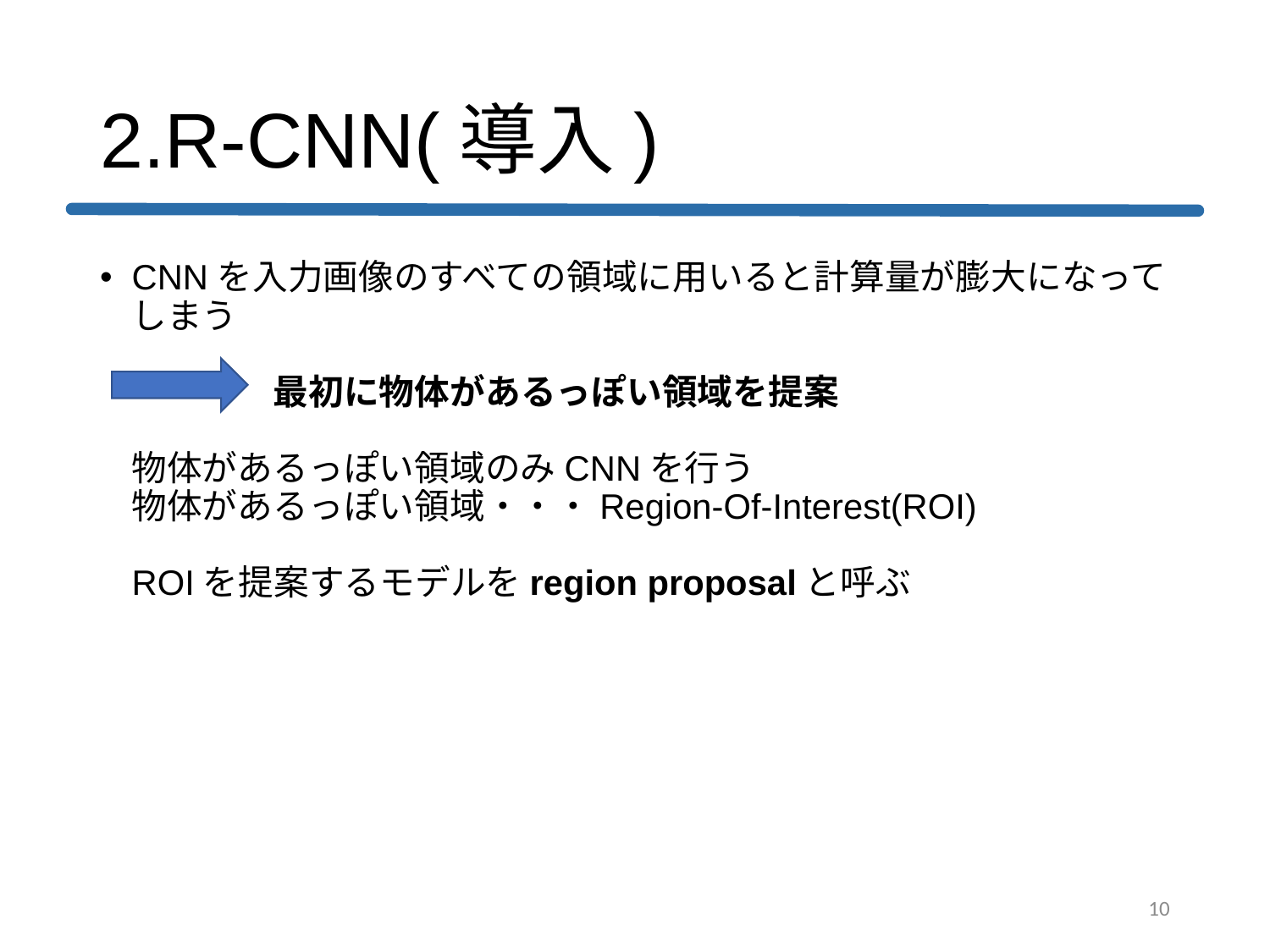

# 2.R-CNN(導入)
CNNを入力画像のすべての領域に用いると計算量が膨大になってしまう
　　　　最初に物体があるっぽい領域を提案
物体があるっぽい領域のみCNNを行う
物体があるっぽい領域・・・Region-Of-Interest(ROI)
ROIを提案するモデルをregion proposalと呼ぶ

10